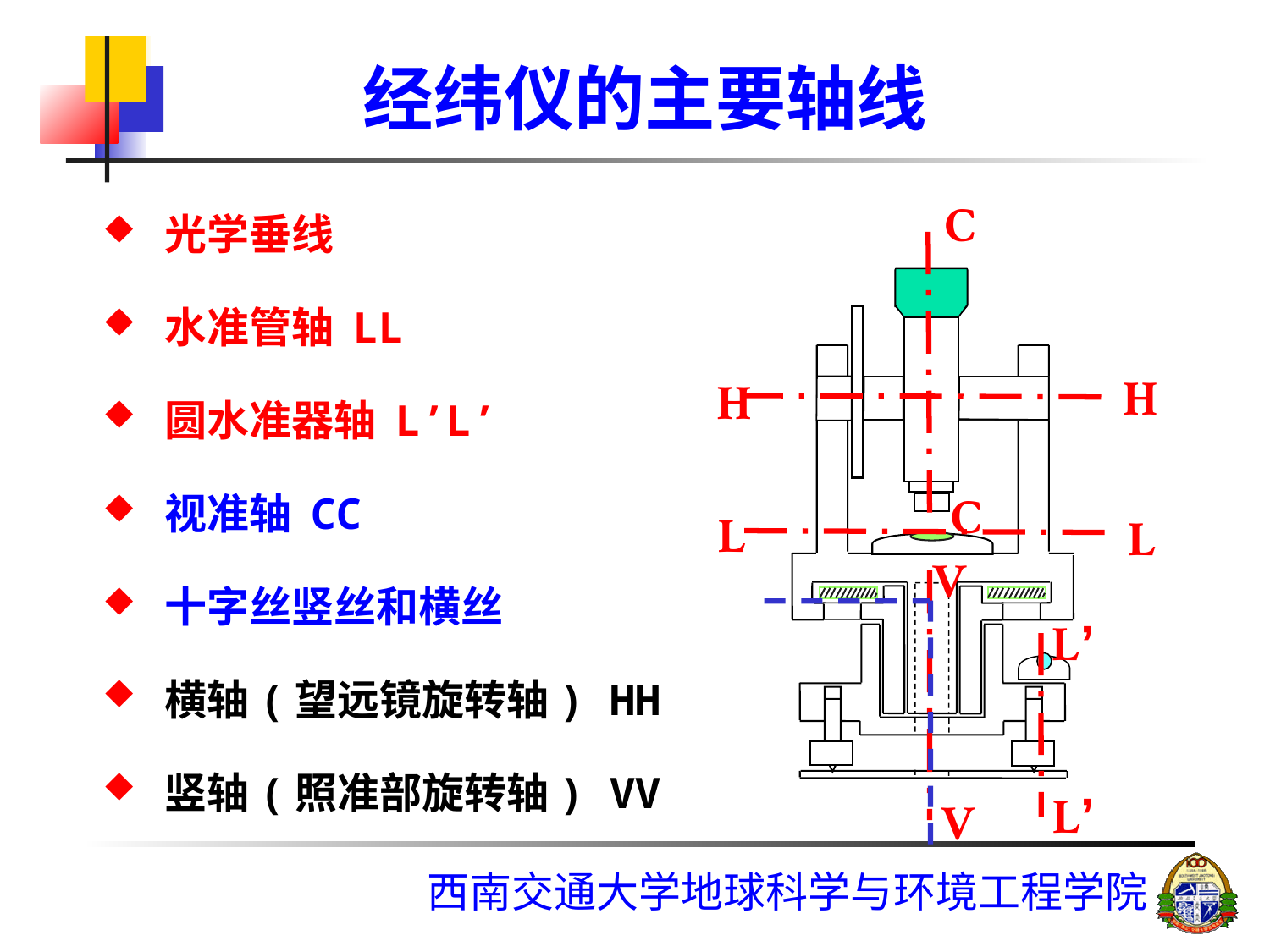

# 经纬仪的主要轴线
光学垂线
水准管轴 LL
圆水准器轴 L’L’
视准轴 CC
十字丝竖丝和横丝
横轴(望远镜旋转轴) HH
竖轴(照准部旋转轴) VV
C

C

H
H

L
L

V

V

L’

L’